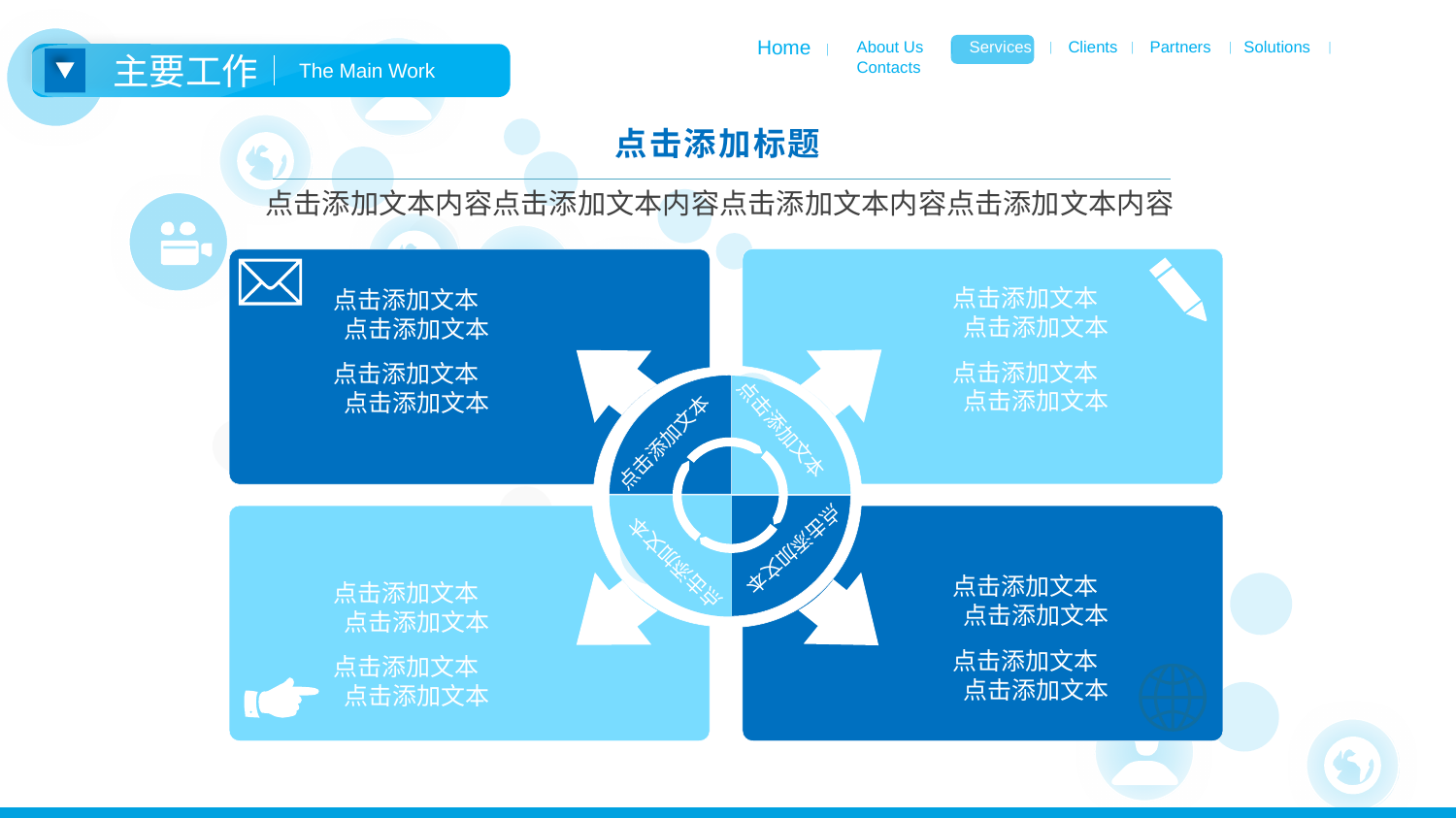

Home ｜
About Us    ｜  Services  ｜  Clients ｜  Partners  ｜ Solutions  ｜  Contacts

主要工作

The Main Work
点击添加标题
点击添加文本内容点击添加文本内容点击添加文本内容点击添加文本内容

点击添加文本
点击添加文本
点击添加文本
点击添加文本

点击添加文本
点击添加文本
点击添加文本
点击添加文本

点击添加文本
点击添加文本

点击添加文本
点击添加文本

点击添加文本
点击添加文本
点击添加文本
点击添加文本

点击添加文本
点击添加文本
点击添加文本
点击添加文本